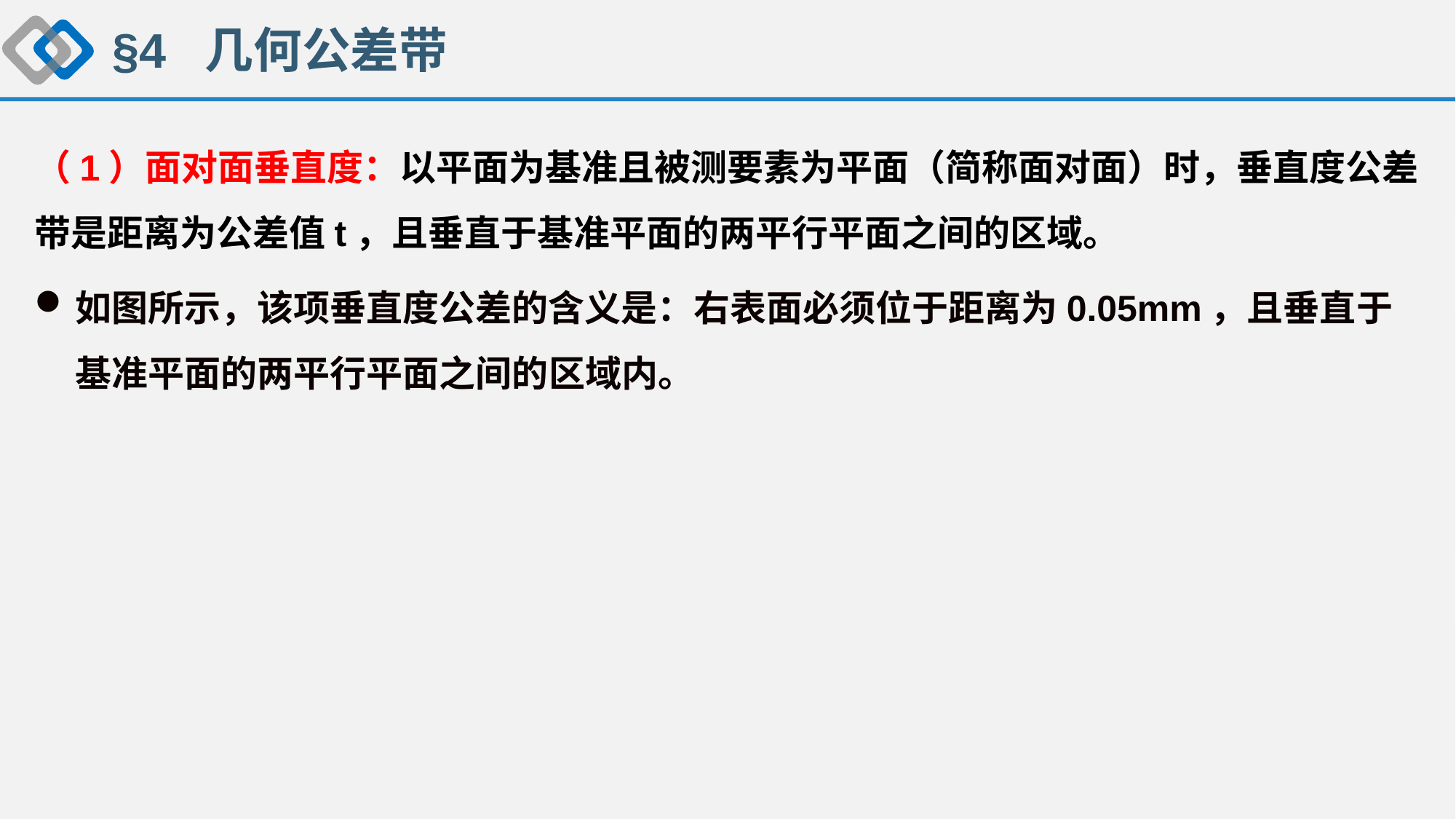

§4  几何公差带
（1）面对面垂直度：以平面为基准且被测要素为平面（简称面对面）时，垂直度公差带是距离为公差值t，且垂直于基准平面的两平行平面之间的区域。
如图所示，该项垂直度公差的含义是：右表面必须位于距离为0.05mm，且垂直于基准平面的两平行平面之间的区域内。